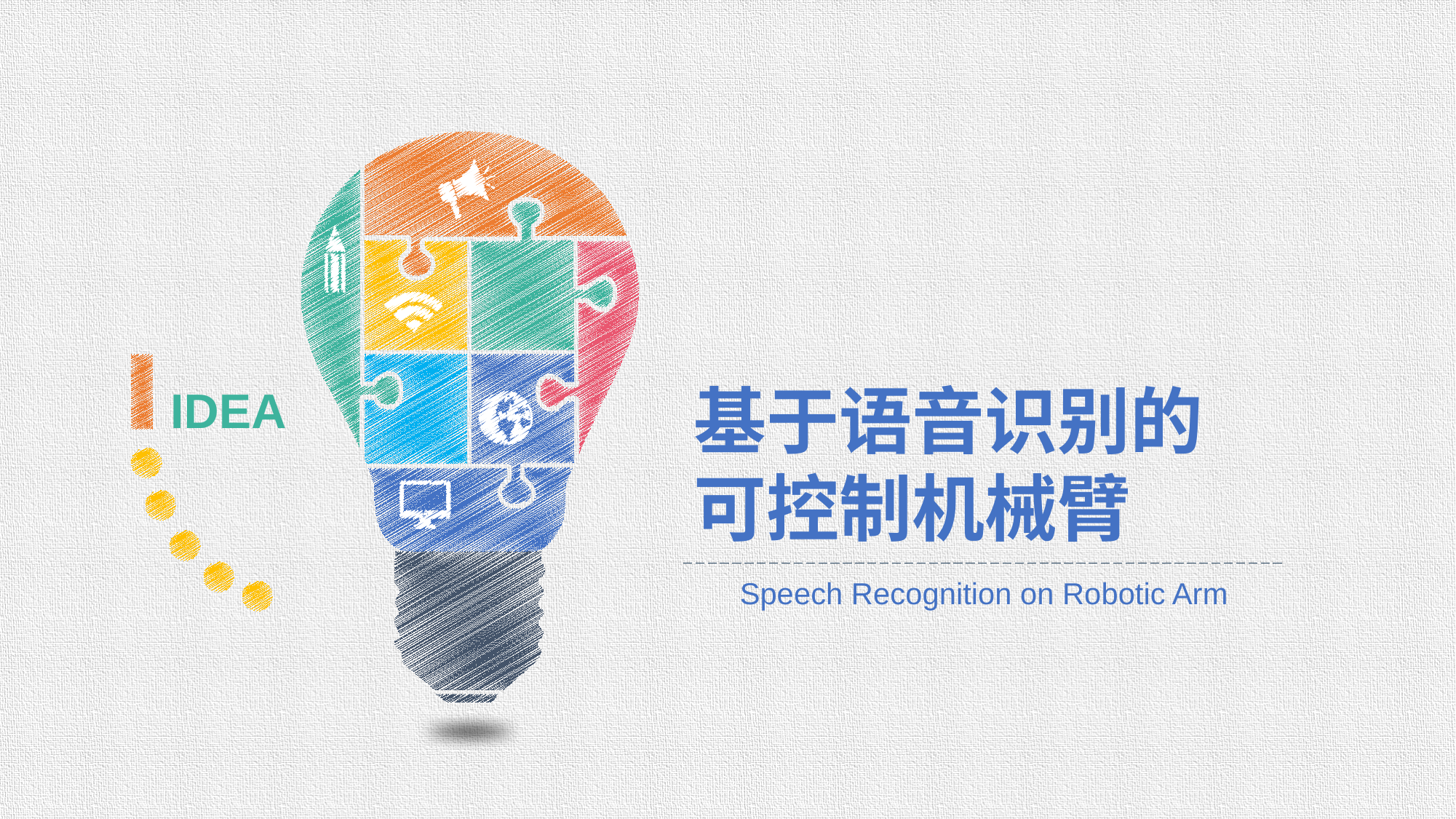

基于语音识别的可控制机械臂
Speech Recognition on Robotic Arm
IDEA